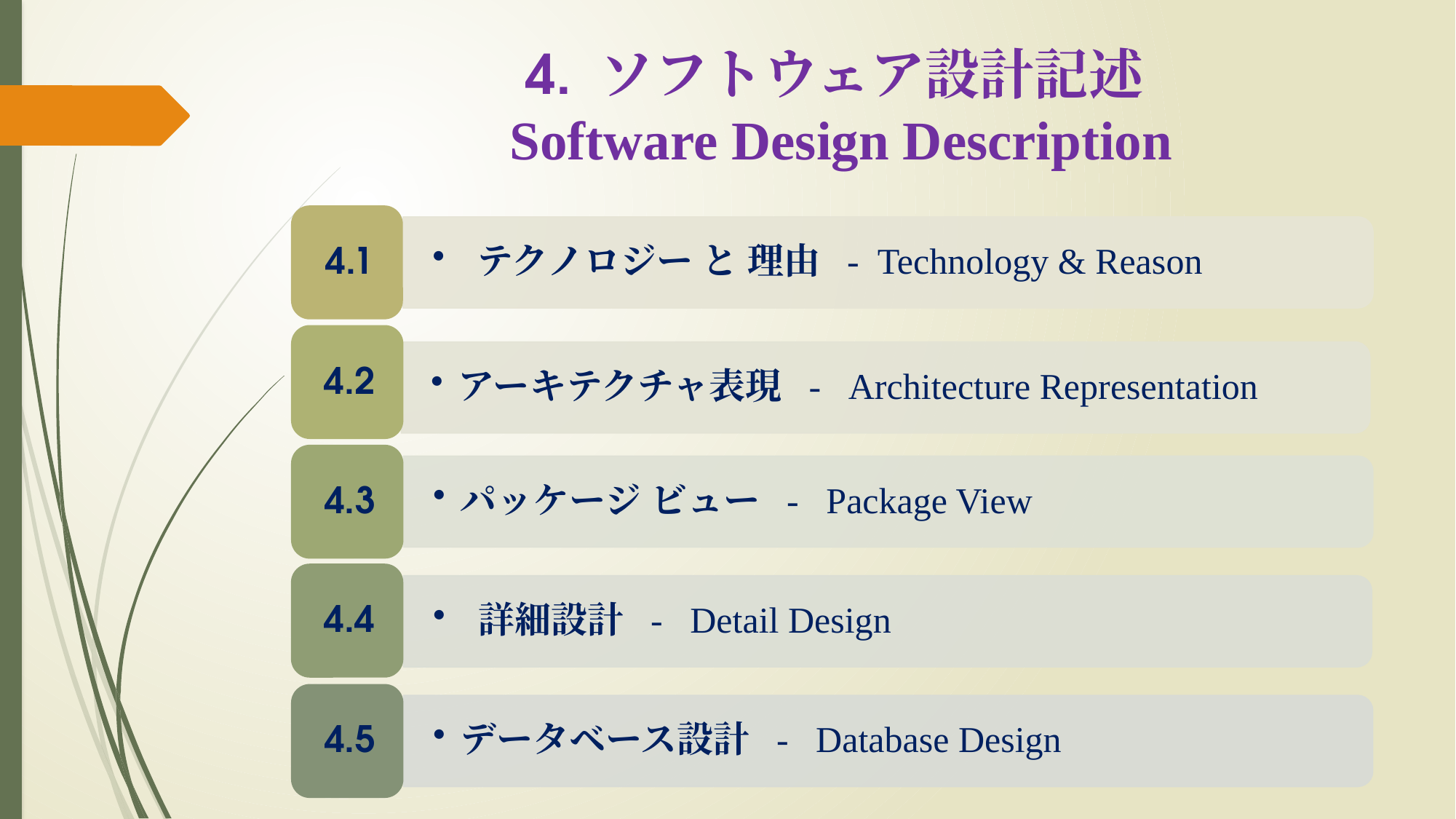

# 4. ソフトウェア設計記述 Software Design Description
 テクノロジー と 理由  -  Technology & Reason
4.1
アーキテクチャ表現  -   Architecture Representation
4.2
パッケージ ビュー  -   Package View
4.3
 詳細設計  -   Detail Design
4.4
データベース設計  -   Database Design
4.5